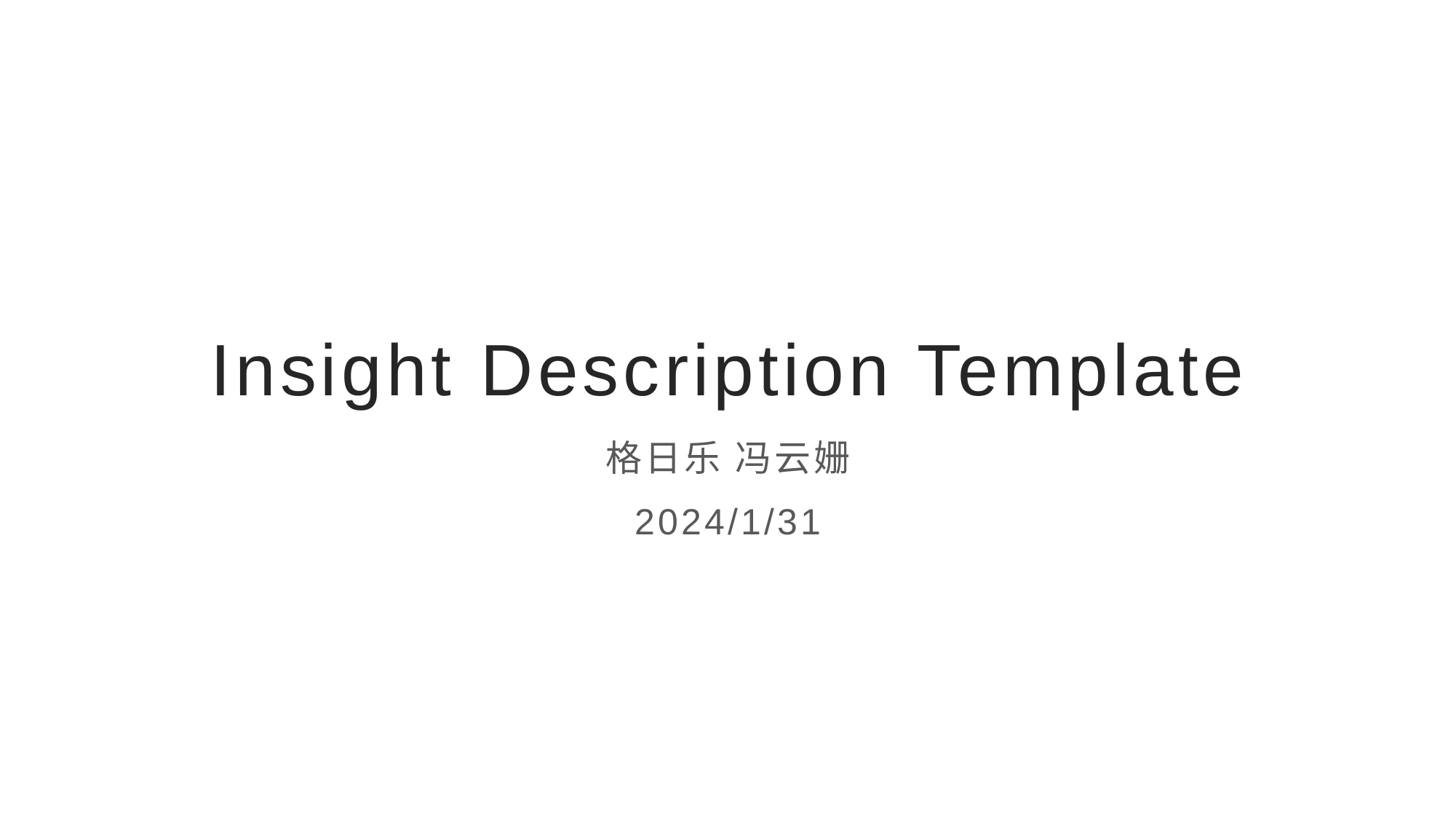

# Insight Description Template
格日乐 冯云姗
2024/1/31